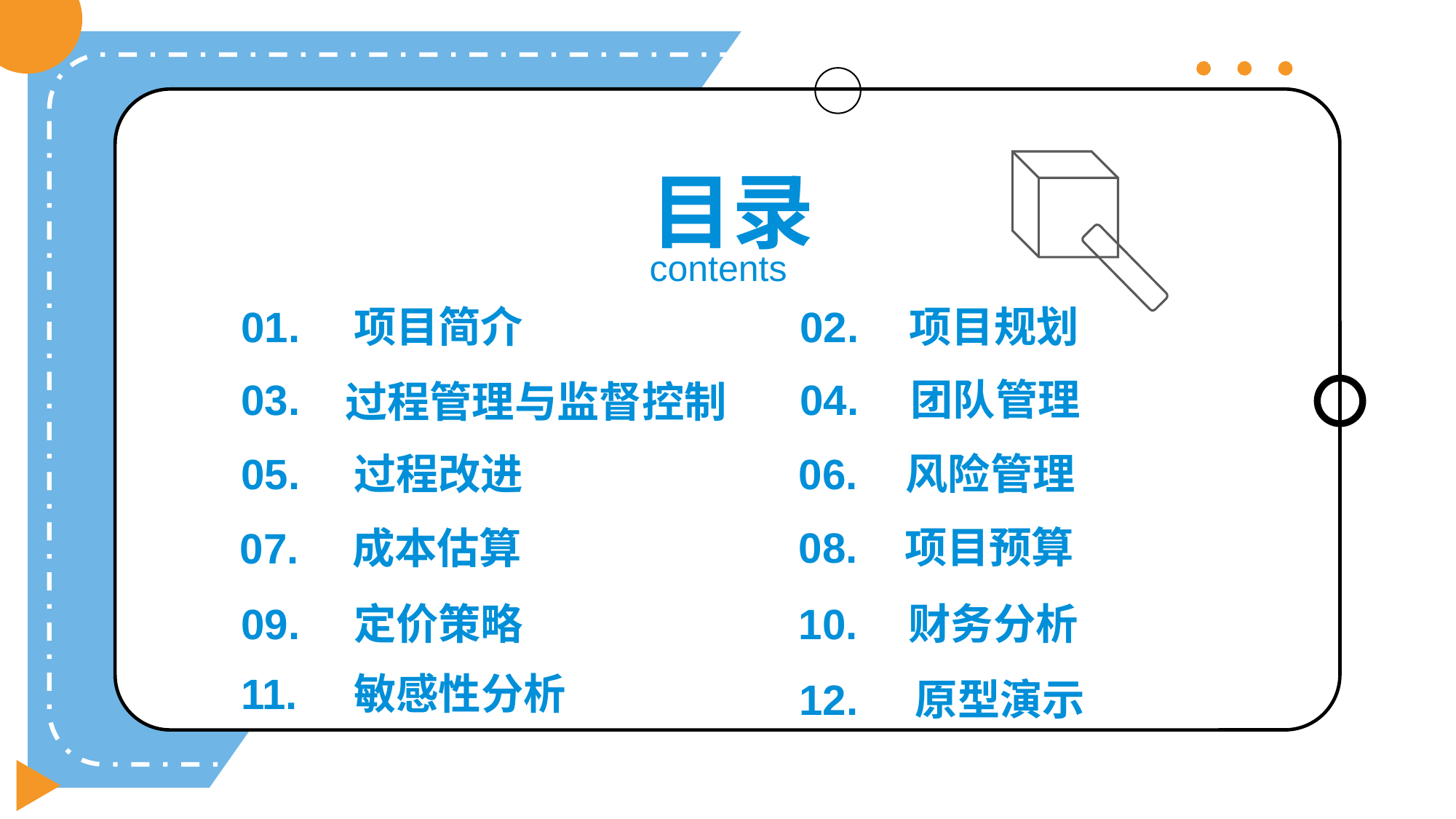

目录
contents

01.
项目简介
02.
项目规划
03.
        过程管理与监督控制
04.
团队管理

06.
风险管理
05.
过程改进
08.
项目预算
07.
成本估算
09.
定价策略
10.
财务分析
11.
敏感性分析
12.
原型演示